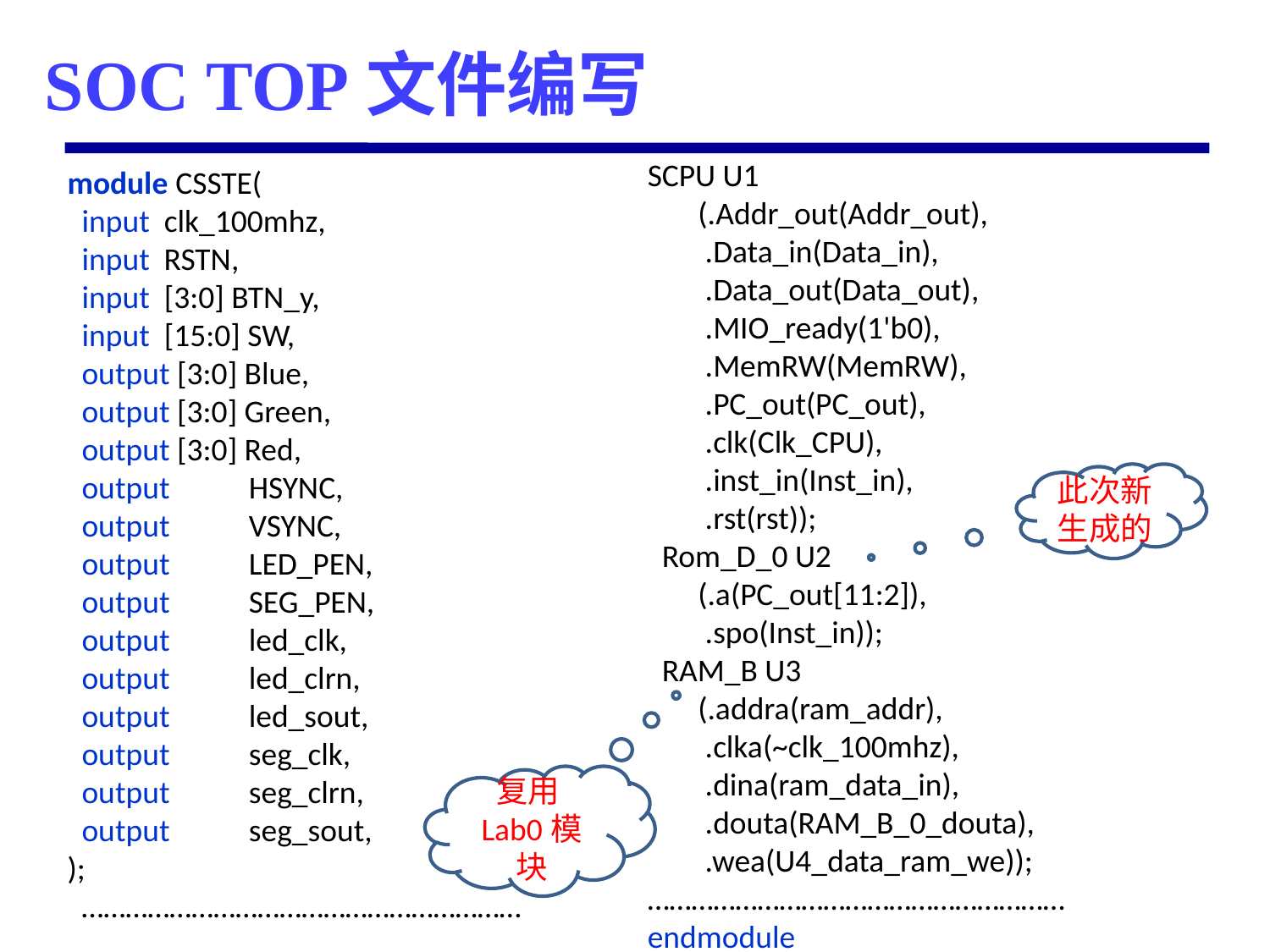

# SOC TOP文件编写
SCPU U1
       (.Addr_out(Addr_out),
        .Data_in(Data_in),
        .Data_out(Data_out),
        .MIO_ready(1'b0),
        .MemRW(MemRW),
        .PC_out(PC_out),
        .clk(Clk_CPU),
        .inst_in(Inst_in),
        .rst(rst));
  Rom_D_0 U2
       (.a(PC_out[11:2]),
        .spo(Inst_in));
  RAM_B U3
       (.addra(ram_addr),
        .clka(~clk_100mhz),
        .dina(ram_data_in),
        .douta(RAM_B_0_douta),
        .wea(U4_data_ram_we));
…………………………………………………
endmodule
module CSSTE(
  input  clk_100mhz,
  input  RSTN,
  input  [3:0] BTN_y,
  input  [15:0] SW,
  output [3:0] Blue,
  output [3:0] Green,
  output [3:0] Red,
  output           HSYNC,
  output           VSYNC,
  output           LED_PEN,
  output           SEG_PEN,
  output           led_clk,
  output           led_clrn,
  output           led_sout,
  output           seg_clk,
  output           seg_clrn,
  output           seg_sout,
);
  ……………………………………………………

此次新生成的
复用Lab0模块